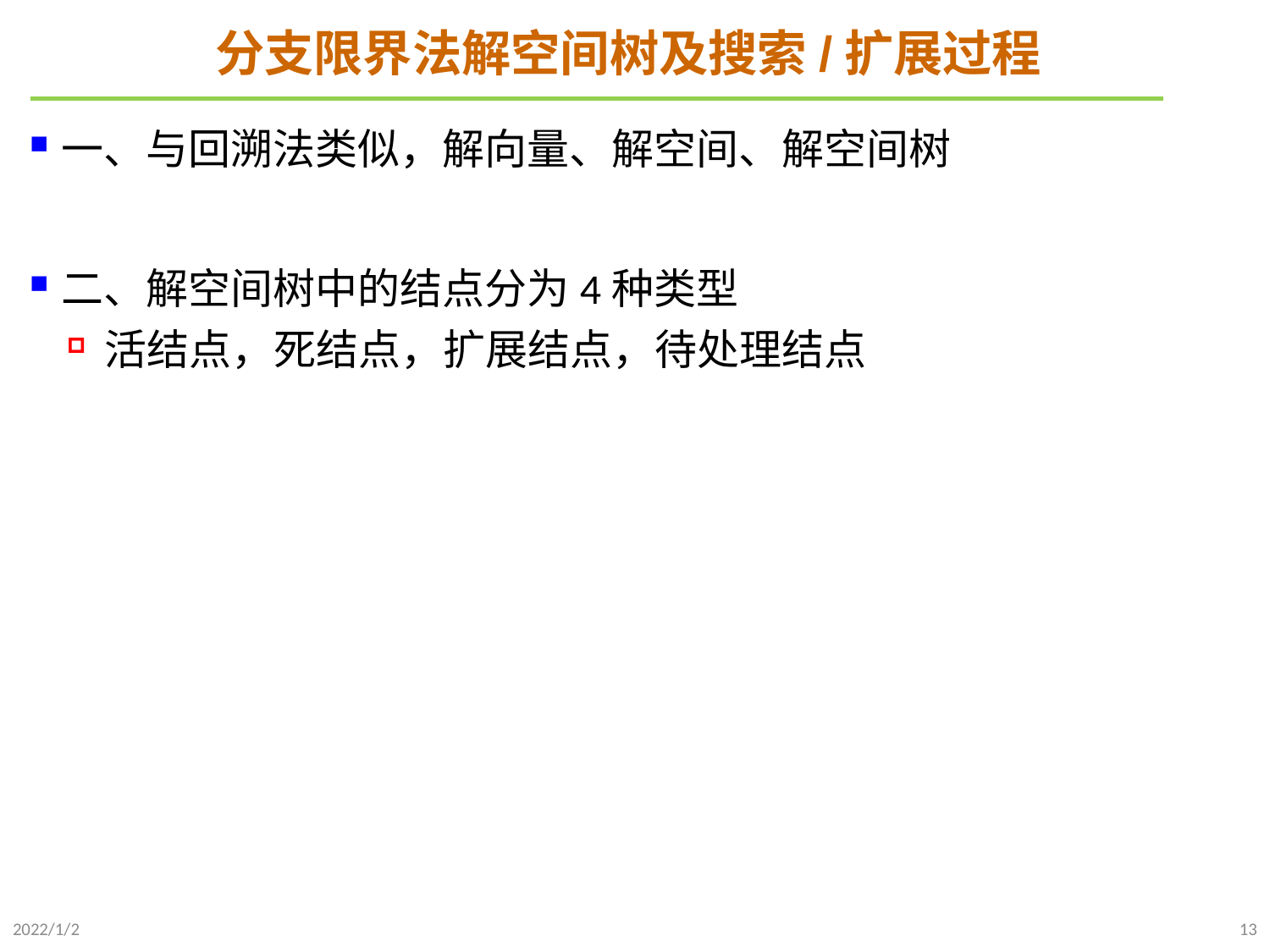

# 分支限界法解空间树及搜索/扩展过程
一、与回溯法类似，解向量、解空间、解空间树

二、解空间树中的结点分为4种类型
活结点，死结点，扩展结点，待处理结点

2022/1/2
13